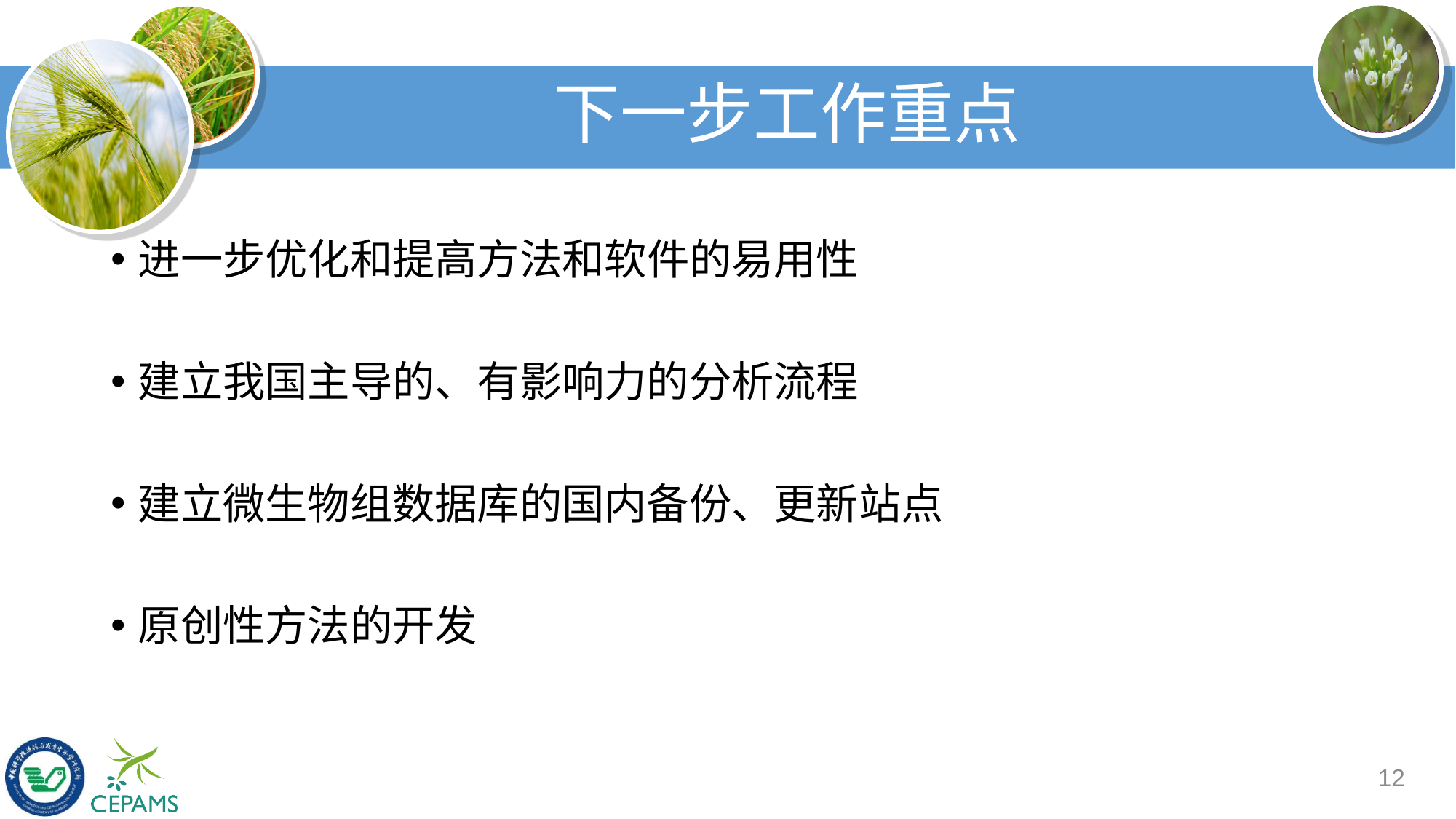

# 下一步工作重点
进一步优化和提高方法和软件的易用性

建立我国主导的、有影响力的分析流程

建立微生物组数据库的国内备份、更新站点

原创性方法的开发
12